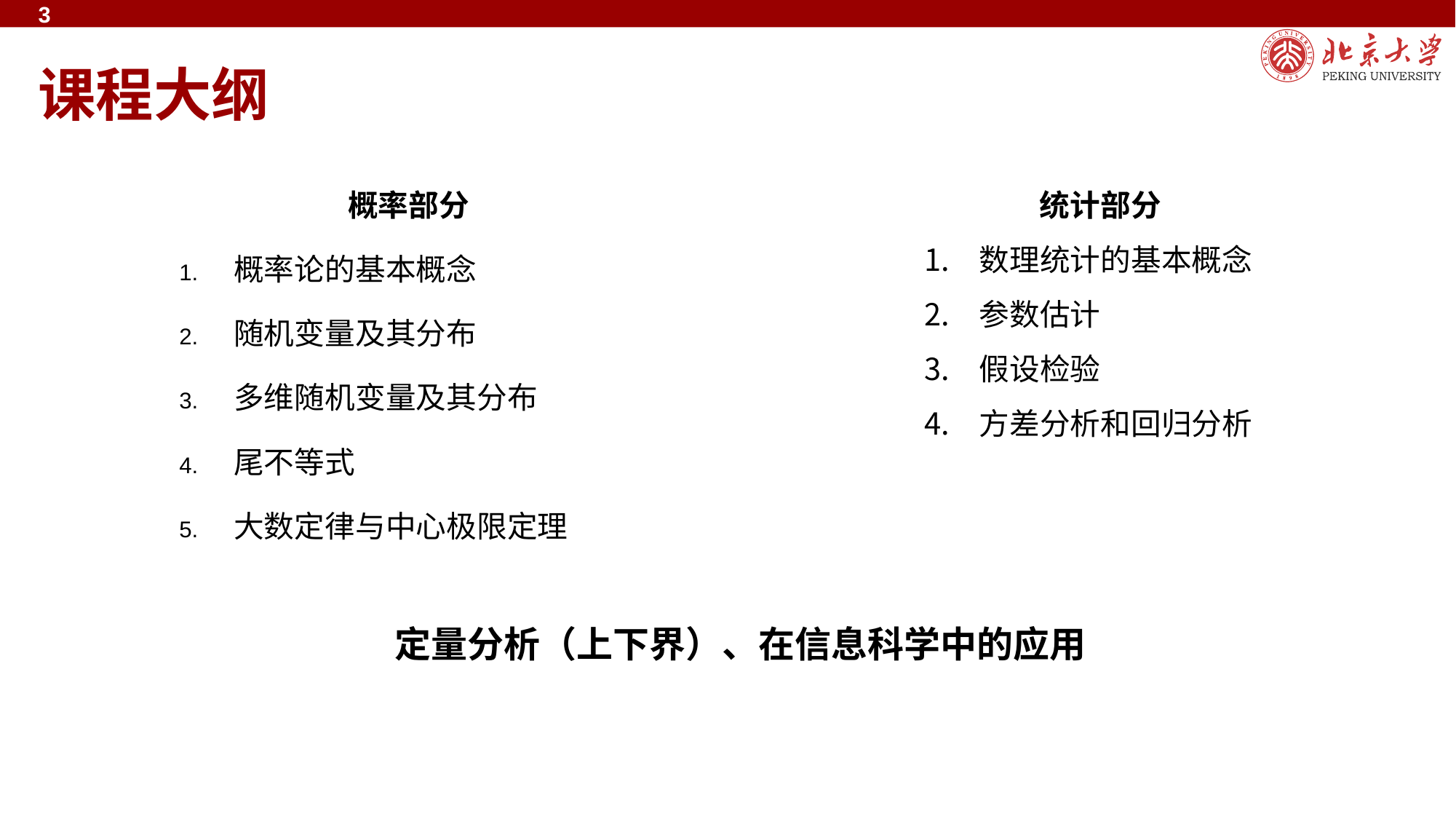

3
# 课程大纲
概率部分
概率论的基本概念
随机变量及其分布
多维随机变量及其分布
尾不等式
大数定律与中心极限定理
统计部分
数理统计的基本概念
参数估计
假设检验
方差分析和回归分析
定量分析（上下界）、在信息科学中的应用